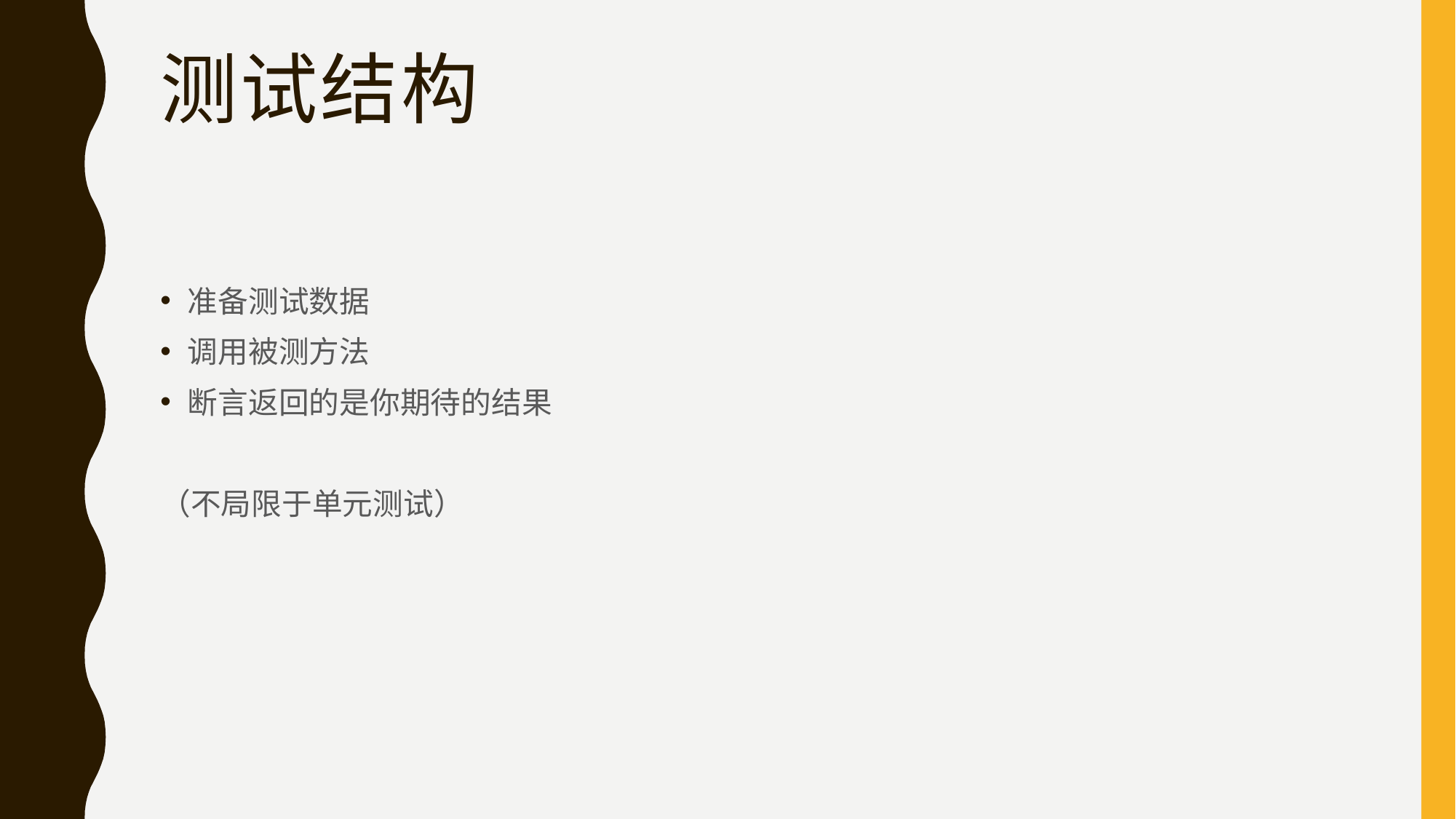

# 测试结构
准备测试数据
调用被测方法
断言返回的是你期待的结果

（不局限于单元测试）